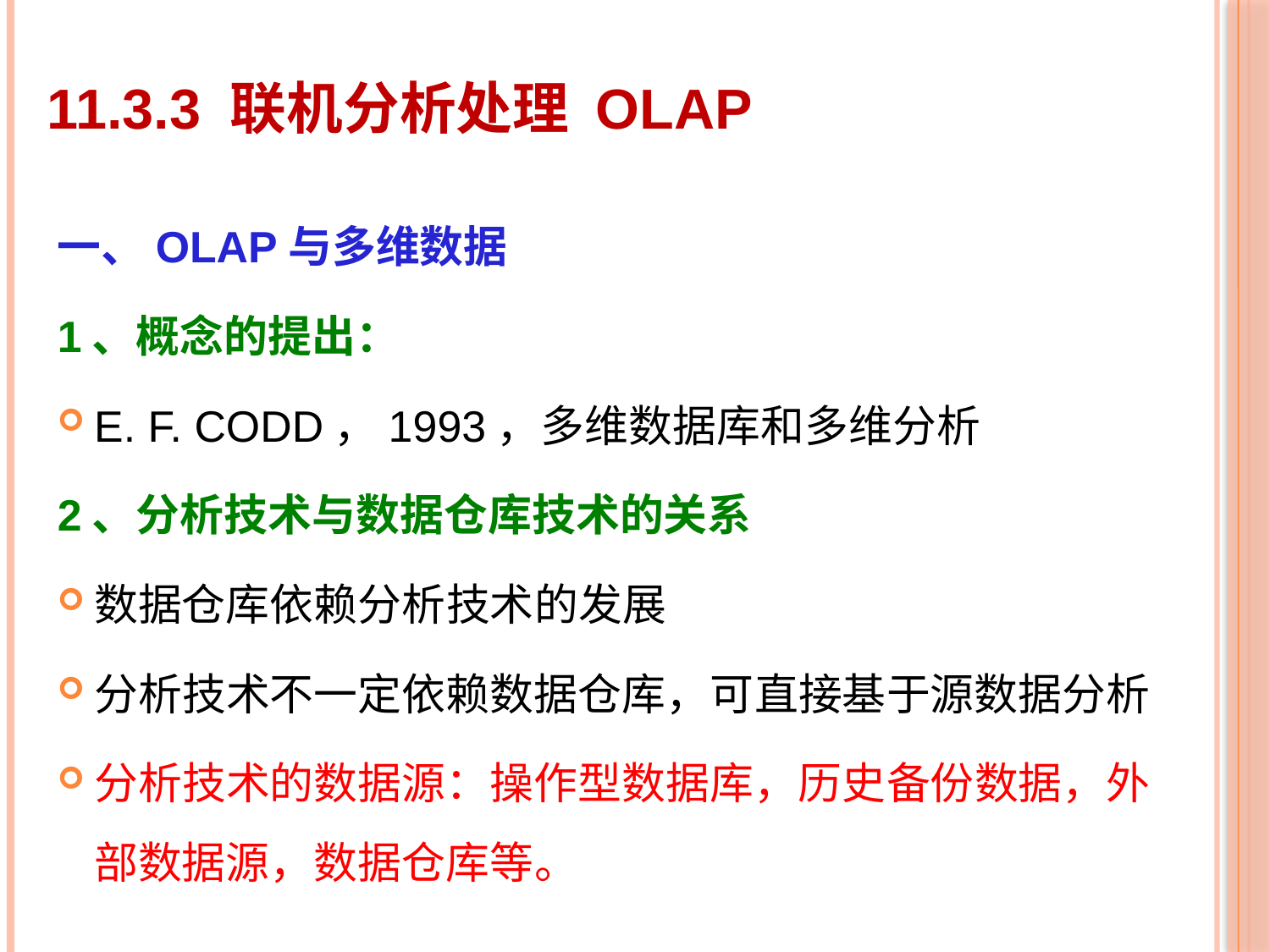

# 11.3.3 联机分析处理 OLAP
一、OLAP与多维数据
1、概念的提出：
E. F. CODD，1993，多维数据库和多维分析
2、分析技术与数据仓库技术的关系
数据仓库依赖分析技术的发展
分析技术不一定依赖数据仓库，可直接基于源数据分析
分析技术的数据源：操作型数据库，历史备份数据，外部数据源，数据仓库等。